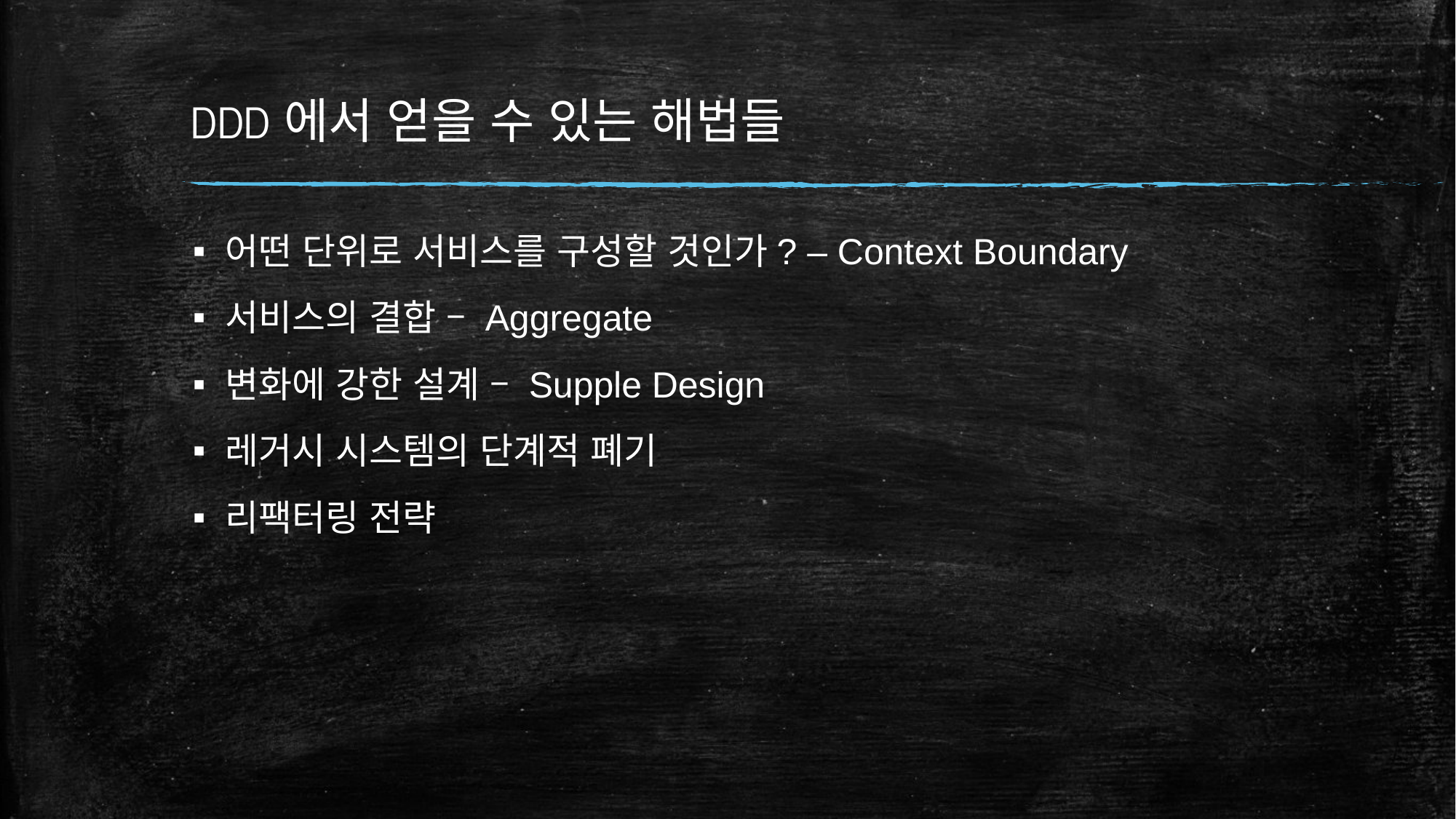

# DDD에서 얻을 수 있는 해법들
어떤 단위로 서비스를 구성할 것인가? – Context Boundary
서비스의 결합 – Aggregate
변화에 강한 설계 – Supple Design
레거시 시스템의 단계적 폐기
리팩터링 전략